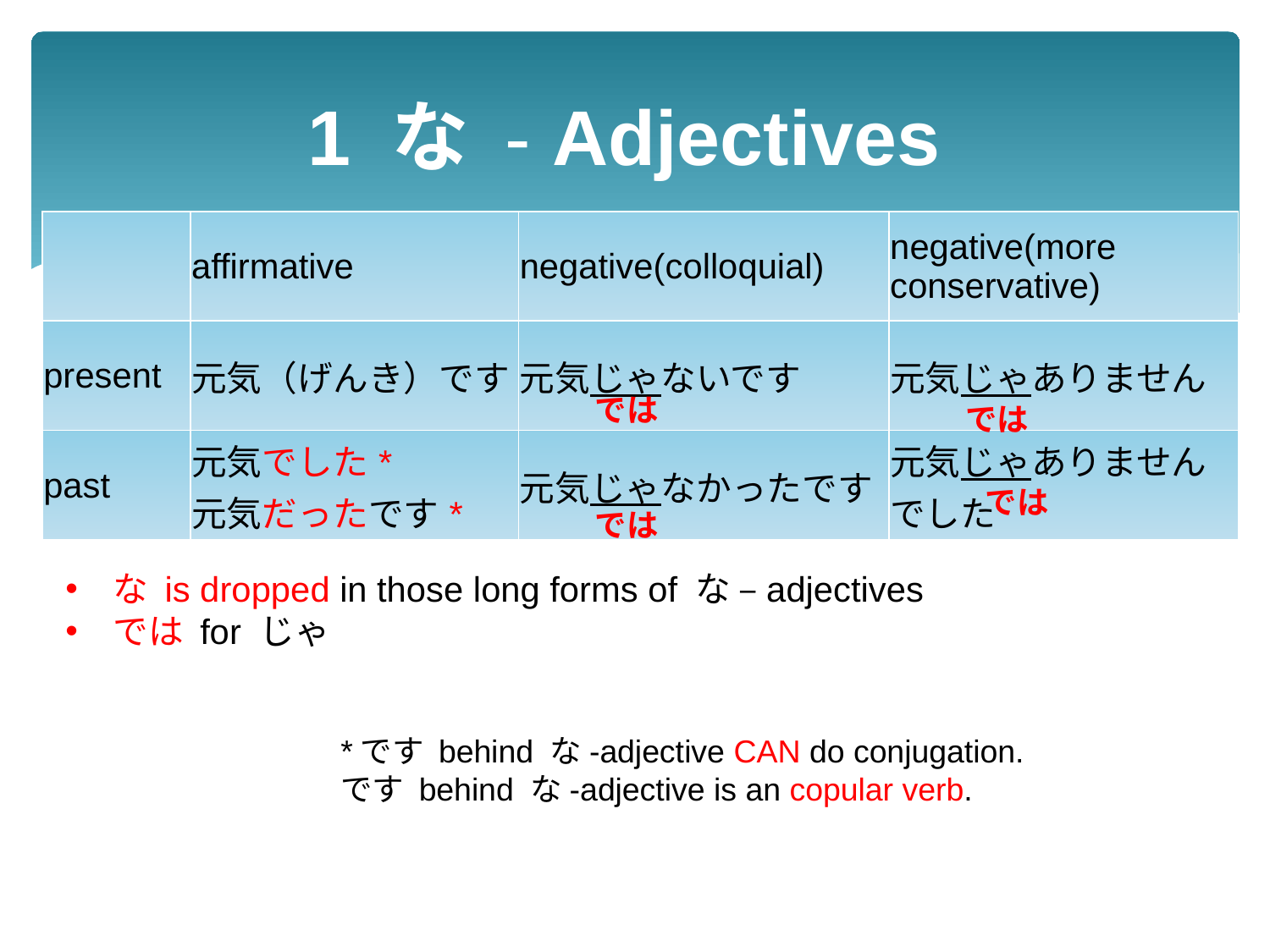

# 1 な - Adjectives
|  | affirmative | negative(colloquial) | negative(more conservative) |
| --- | --- | --- | --- |
| present | 元気（げんき）です | 元気じゃないです | 元気じゃありません |
| past | 元気でした\* 元気だったです\* | 元気じゃなかったです | 元気じゃありませんでした |
では
では
では
では
な is dropped in those long forms of な –adjectives
では for じゃ
*です behind な-adjective CAN do conjugation.
です behind な-adjective is an copular verb.